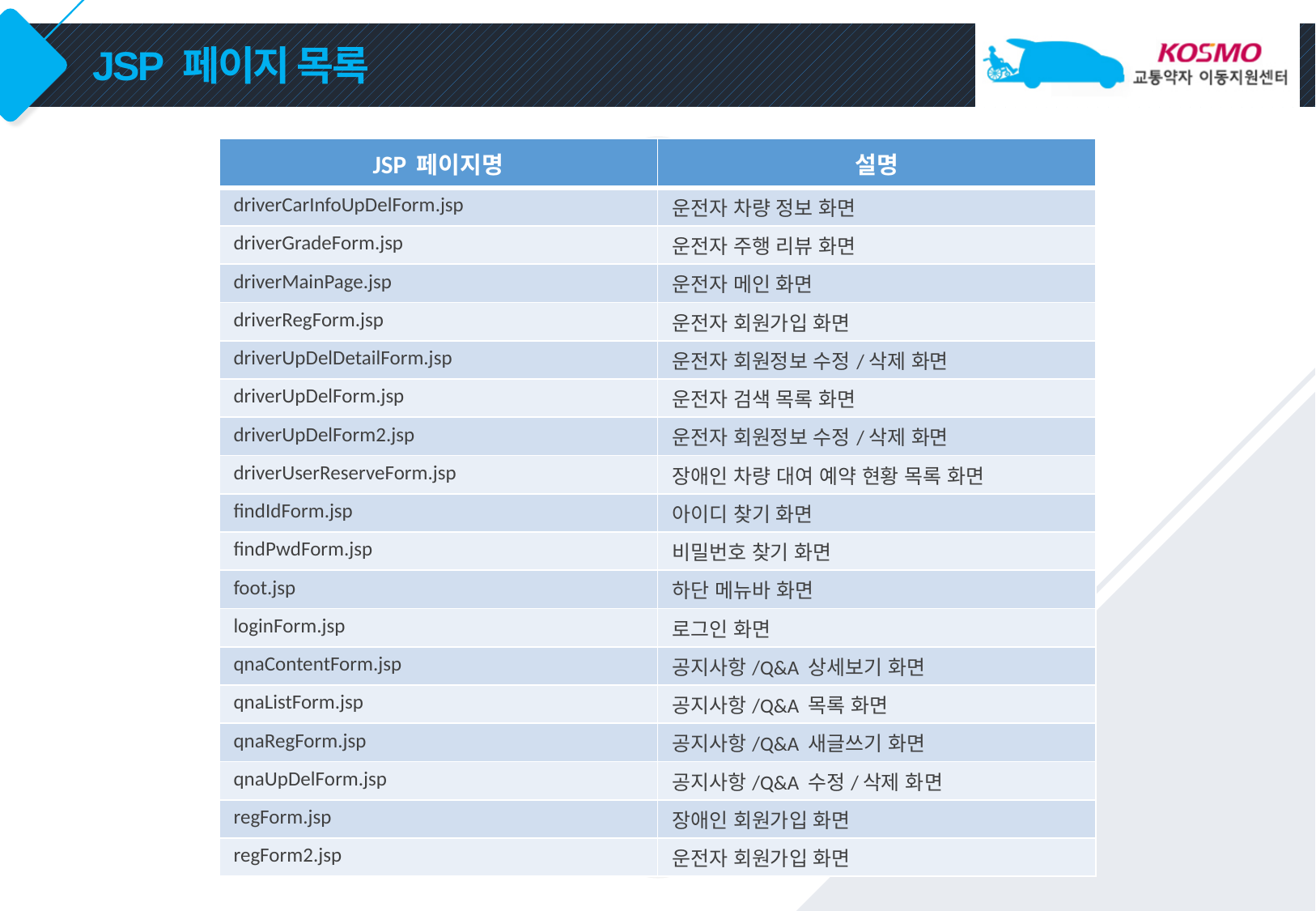

# JSP 페이지 목록

| JSP 페이지명 | 설명 |
| --- | --- |
| driverCarInfoUpDelForm.jsp | 운전자 차량 정보 화면 |
| driverGradeForm.jsp | 운전자 주행 리뷰 화면 |
| driverMainPage.jsp | 운전자 메인 화면 |
| driverRegForm.jsp | 운전자 회원가입 화면 |
| driverUpDelDetailForm.jsp | 운전자 회원정보 수정/삭제 화면 |
| driverUpDelForm.jsp | 운전자 검색 목록 화면 |
| driverUpDelForm2.jsp | 운전자 회원정보 수정/삭제 화면 |
| driverUserReserveForm.jsp | 장애인 차량 대여 예약 현황 목록 화면 |
| findIdForm.jsp | 아이디 찾기 화면 |
| findPwdForm.jsp | 비밀번호 찾기 화면 |
| foot.jsp | 하단 메뉴바 화면 |
| loginForm.jsp | 로그인 화면 |
| qnaContentForm.jsp | 공지사항/Q&A 상세보기 화면 |
| qnaListForm.jsp | 공지사항/Q&A 목록 화면 |
| qnaRegForm.jsp | 공지사항/Q&A 새글쓰기 화면 |
| qnaUpDelForm.jsp | 공지사항/Q&A 수정/삭제 화면 |
| regForm.jsp | 장애인 회원가입 화면 |
| regForm2.jsp | 운전자 회원가입 화면 |